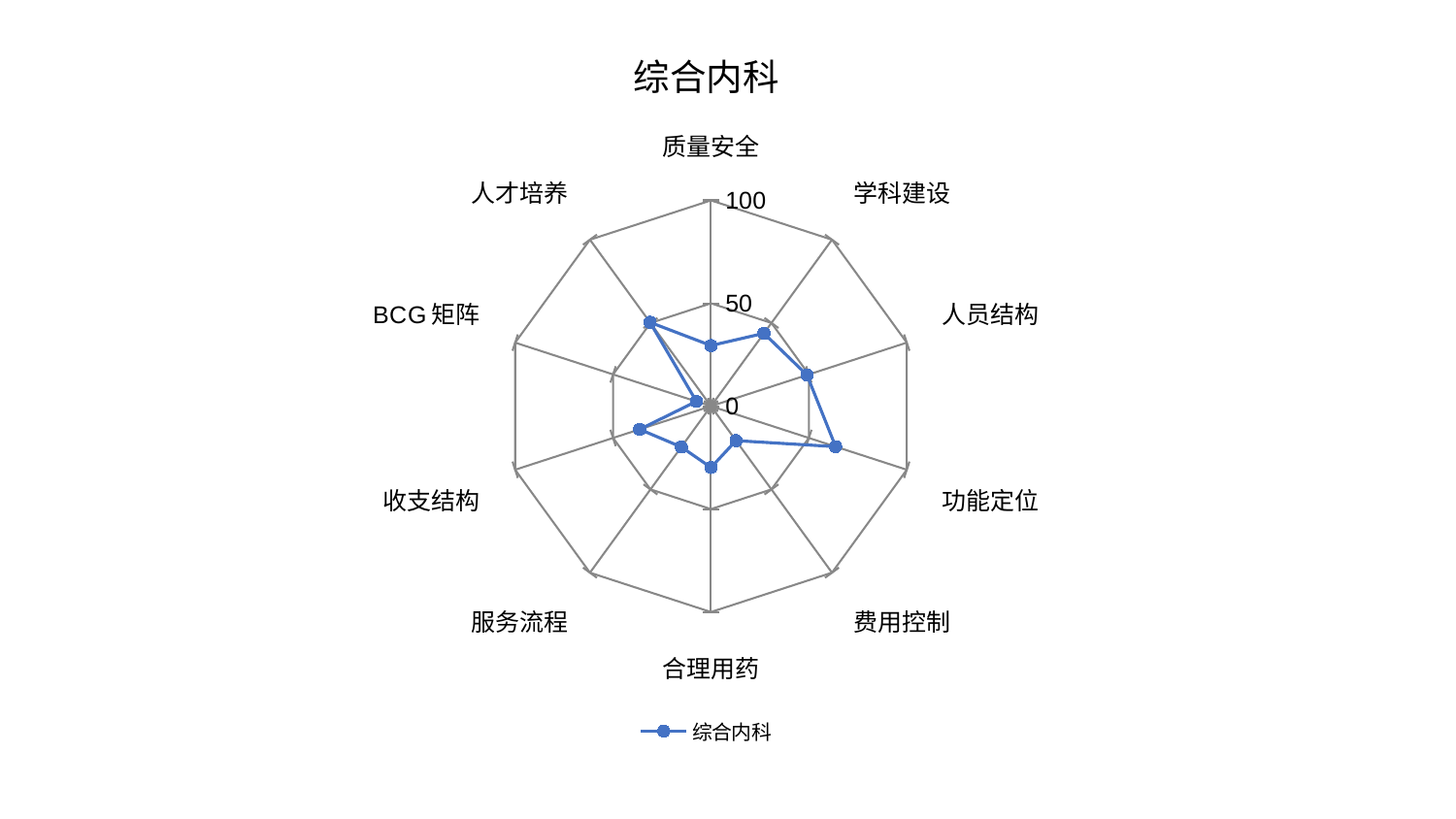

### Chart: 综合内科

| Category | 综合内科 |
|---|---|
| 质量安全 | 29.458159662506063 |
| 学科建设 | 43.76856693188501 |
| 人员结构 | 49.05959676702123 |
| 功能定位 | 63.667965036112285 |
| 费用控制 | 20.710184497048164 |
| 合理用药 | 29.795999357379774 |
| 服务流程 | 24.50684878613399 |
| 收支结构 | 36.42999441454717 |
| BCG矩阵 | 7.4438542670106775 |
| 人才培养 | 50.34906658116325 |
142